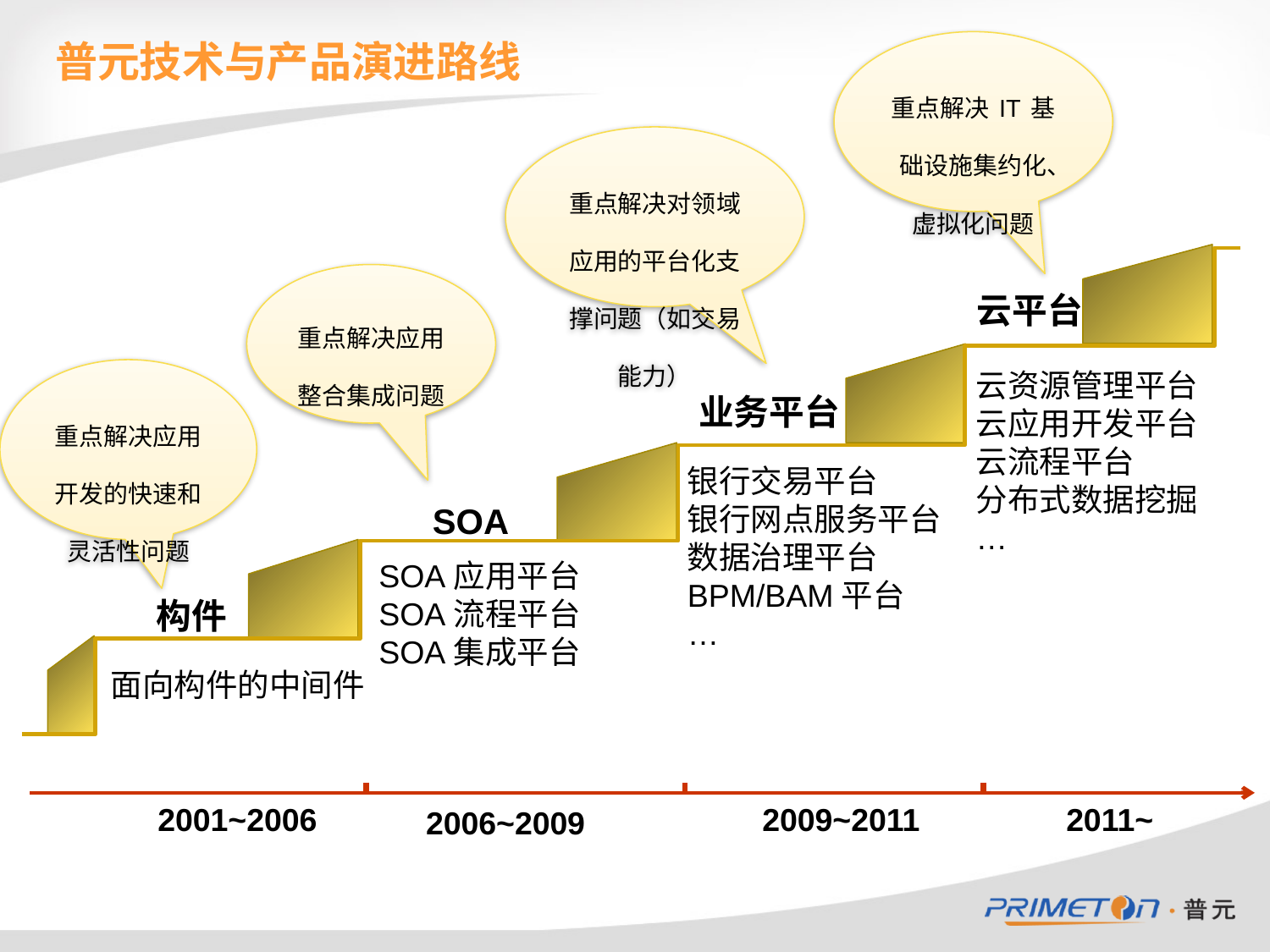

普元技术与产品演进路线
重点解决IT基础设施集约化、虚拟化问题
重点解决对领域应用的平台化支撑问题（如交易能力）

重点解决应用整合集成问题
云平台

重点解决应用开发的快速和灵活性问题
云资源管理平台
云应用开发平台
云流程平台
分布式数据挖掘
…

业务平台

银行交易平台
银行网点服务平台
数据治理平台
BPM/BAM平台
…

SOA

SOA应用平台
SOA流程平台
SOA集成平台
构件

面向构件的中间件
2001~2006
2009~2011
2011~
2006~2009